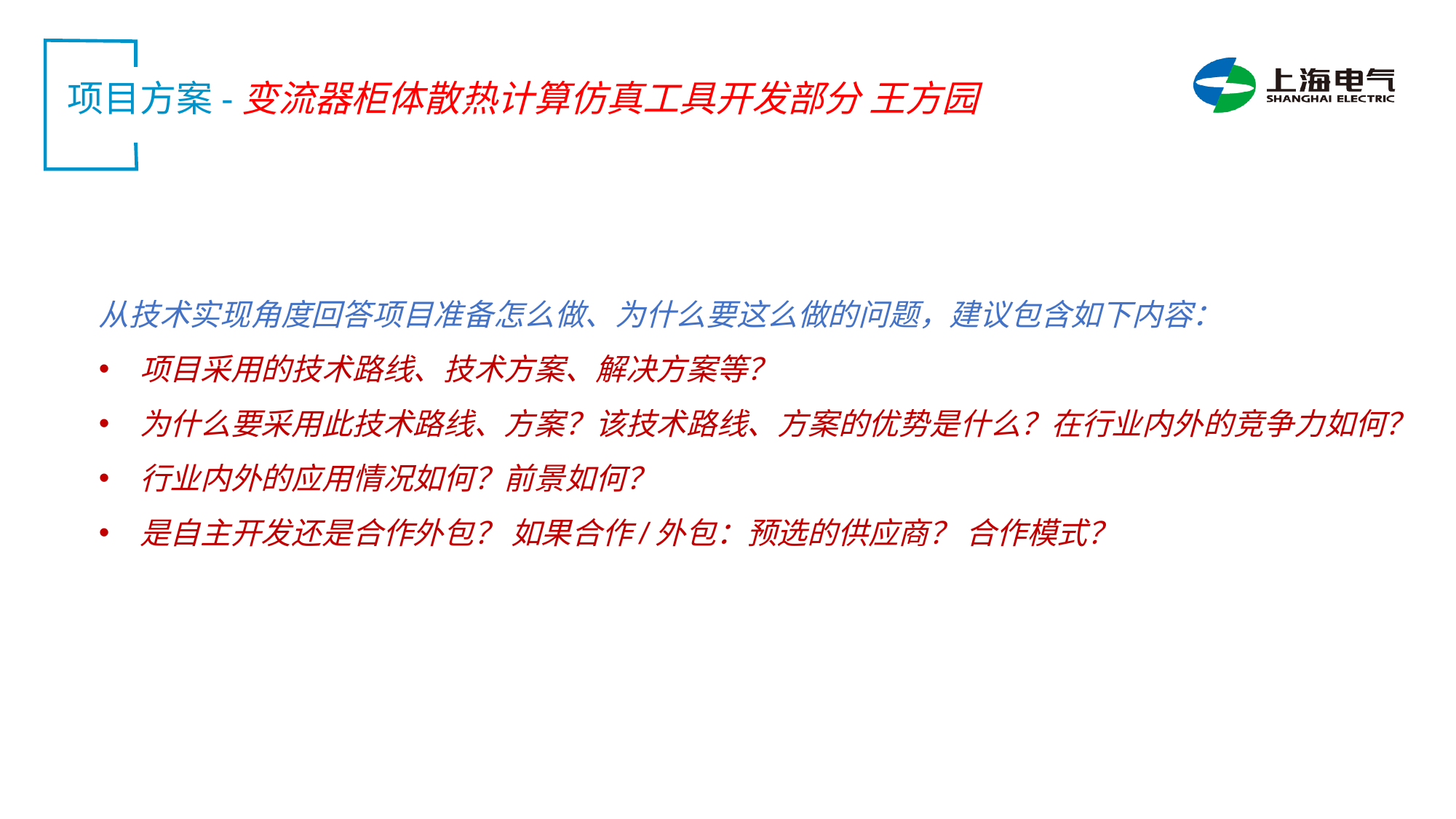

项目方案-变流器柜体散热计算仿真工具开发部分 王方园

从技术实现角度回答项目准备怎么做、为什么要这么做的问题，建议包含如下内容：
项目采用的技术路线、技术方案、解决方案等？
为什么要采用此技术路线、方案？该技术路线、方案的优势是什么？在行业内外的竞争力如何？
行业内外的应用情况如何？前景如何？
是自主开发还是合作外包？ 如果合作/外包：预选的供应商？ 合作模式？